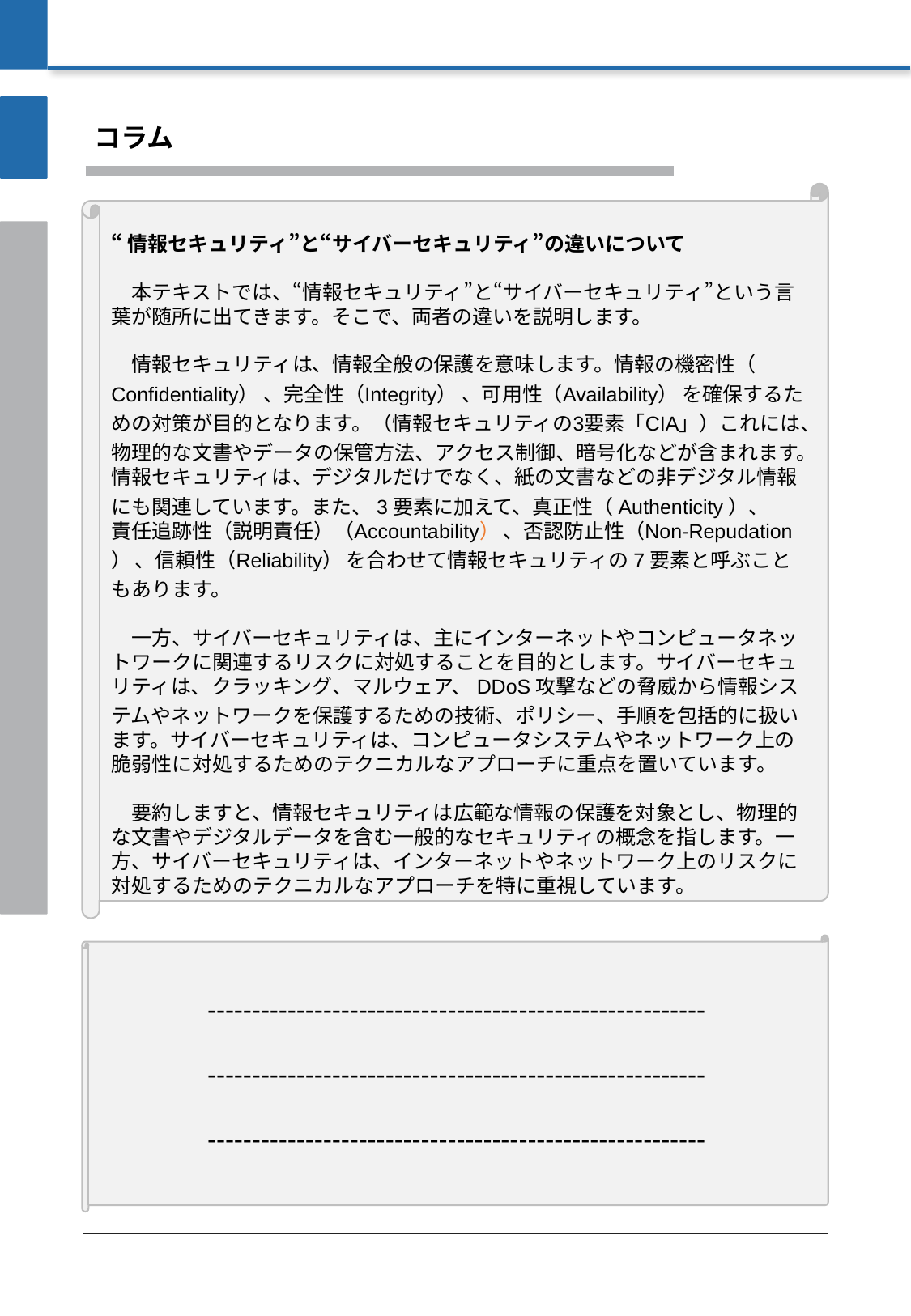

コラム

“情報セキュリティ”と“サイバーセキュリティ”の違いについて

　本テキストでは、“情報セキュリティ”と“サイバーセキュリティ”という言葉が随所に出てきます。そこで、両者の違いを説明します。

　情報セキュリティは、情報全般の保護を意味します。情報の機密性（Confidentiality） 、完全性（Integrity） 、可用性（Availability） を確保するための対策が目的となります。（情報セキュリティの3要素「CIA」）これには、物理的な文書やデータの保管方法、アクセス制御、暗号化などが含まれます。情報セキュリティは、デジタルだけでなく、紙の文書などの非デジタル情報にも関連しています。また、3要素に加えて、真正性（Authenticity）、責任追跡性（説明責任）（Accountability） 、否認防止性（Non-Repudation） 、信頼性（Reliability） を合わせて情報セキュリティの7要素と呼ぶこともあります。

　一方、サイバーセキュリティは、主にインターネットやコンピュータネットワークに関連するリスクに対処することを目的とします。サイバーセキュリティは、クラッキング、マルウェア、DDoS攻撃などの脅威から情報システムやネットワークを保護するための技術、ポリシー、手順を包括的に扱います。サイバーセキュリティは、コンピュータシステムやネットワーク上の脆弱性に対処するためのテクニカルなアプローチに重点を置いています。

　要約しますと、情報セキュリティは広範な情報の保護を対象とし、物理的な文書やデジタルデータを含む一般的なセキュリティの概念を指します。一方、サイバーセキュリティは、インターネットやネットワーク上のリスクに対処するためのテクニカルなアプローチを特に重視しています。

--------------------------------------------------------

--------------------------------------------------------

--------------------------------------------------------